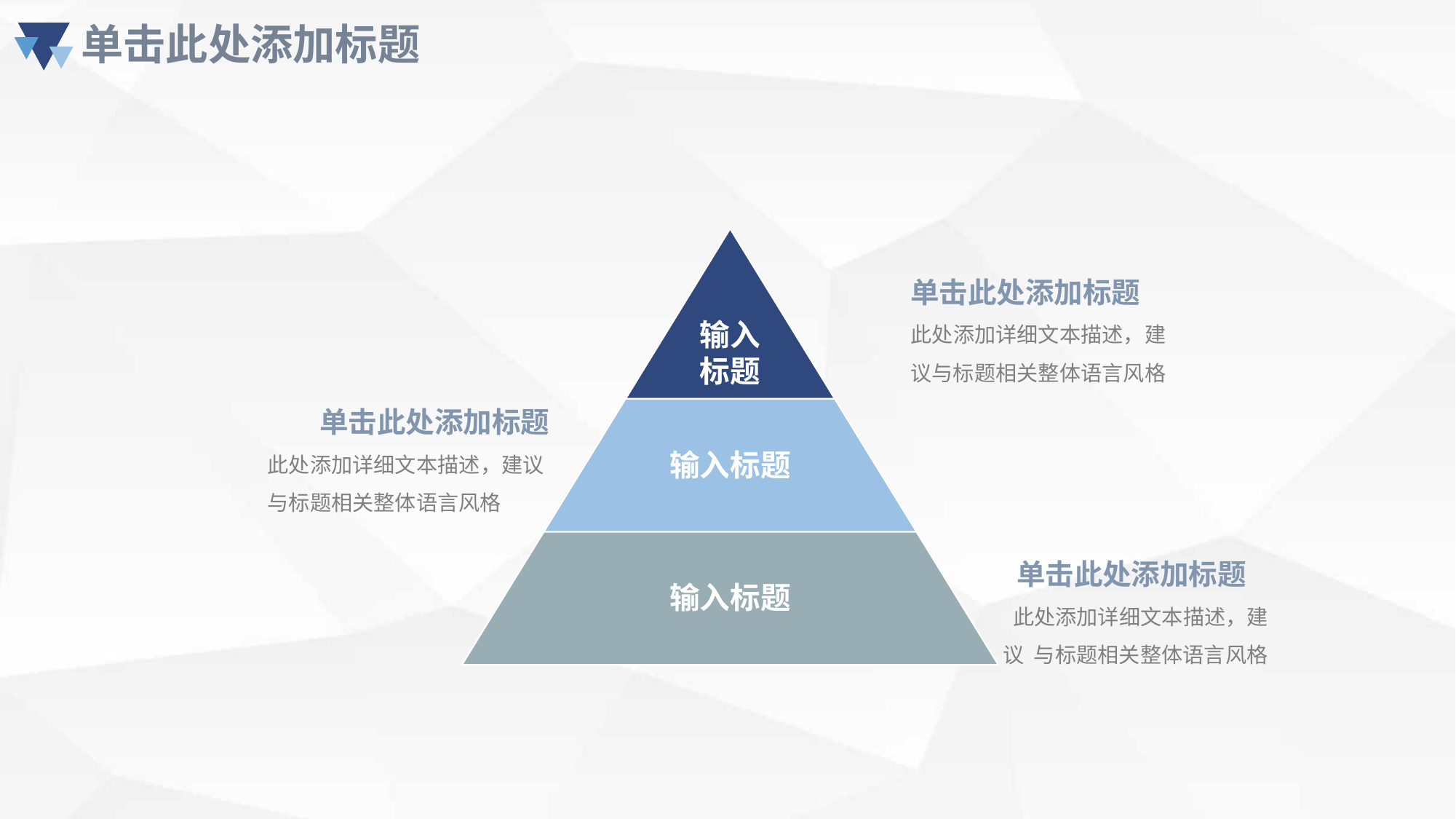

输入
标题
单击此处添加标题
此处添加详细文本描述，建议与标题相关整体语言风格

      单击此处添加标题
此处添加详细文本描述，建议与标题相关整体语言风格

输入标题

输入标题
 单击此处添加标题
 此处添加详细文本描述，建议  与标题相关整体语言风格